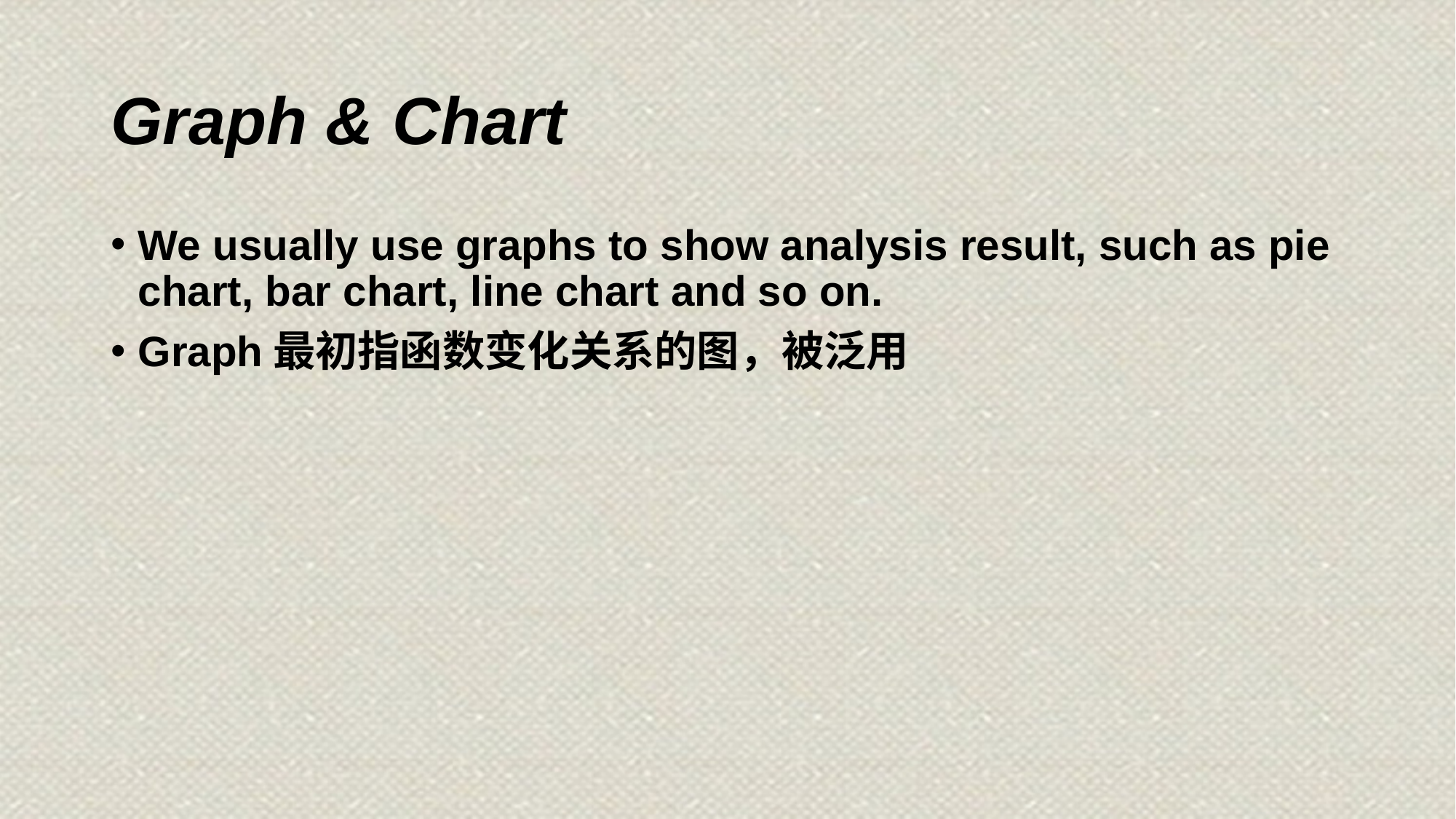

# Graph & Chart
We usually use graphs to show analysis result, such as pie chart, bar chart, line chart and so on.
Graph最初指函数变化关系的图，被泛用